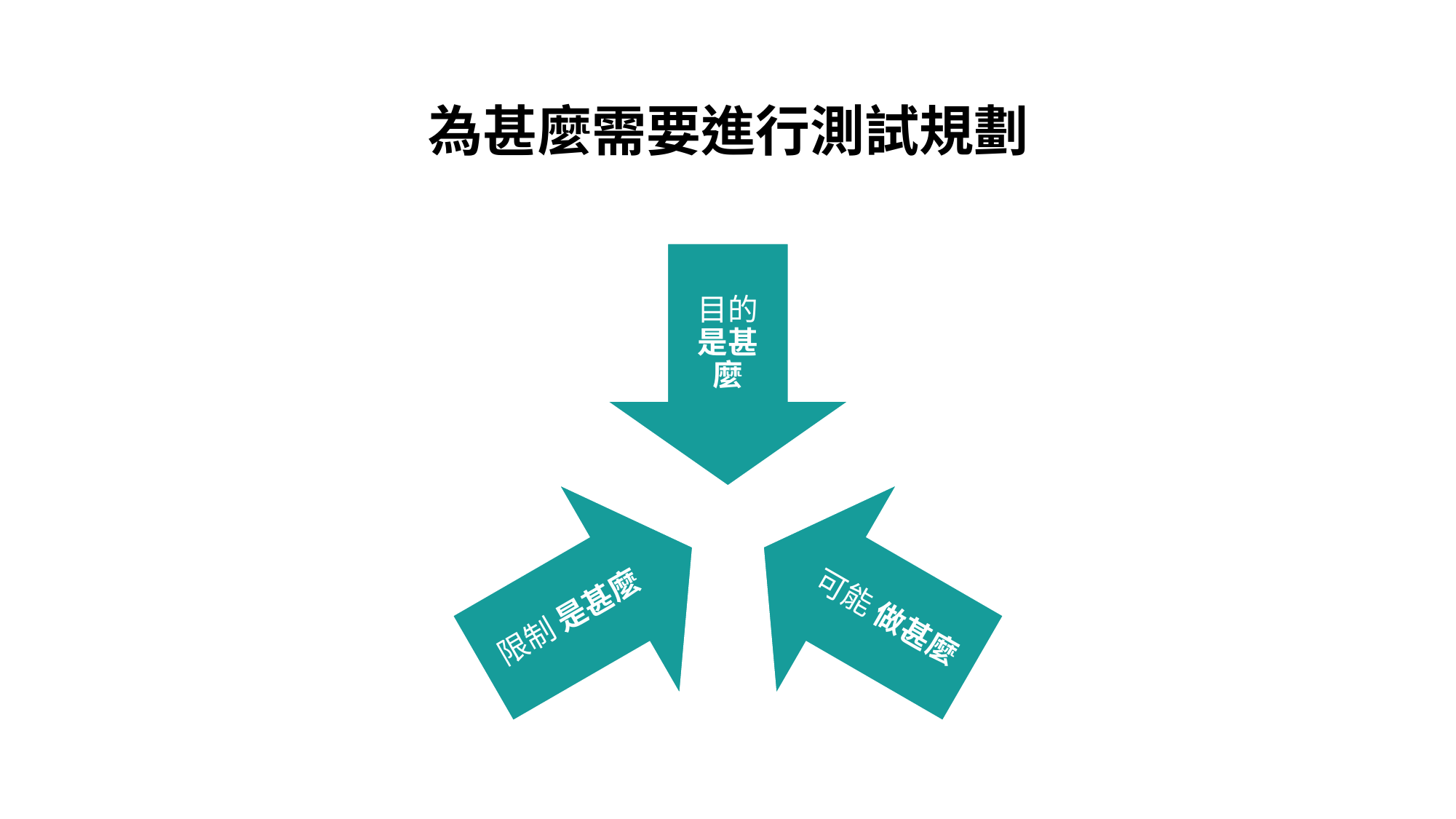

# 為甚麼需要進行測試規劃
目的 是甚麼
可能 做甚麼
限制 是甚麼